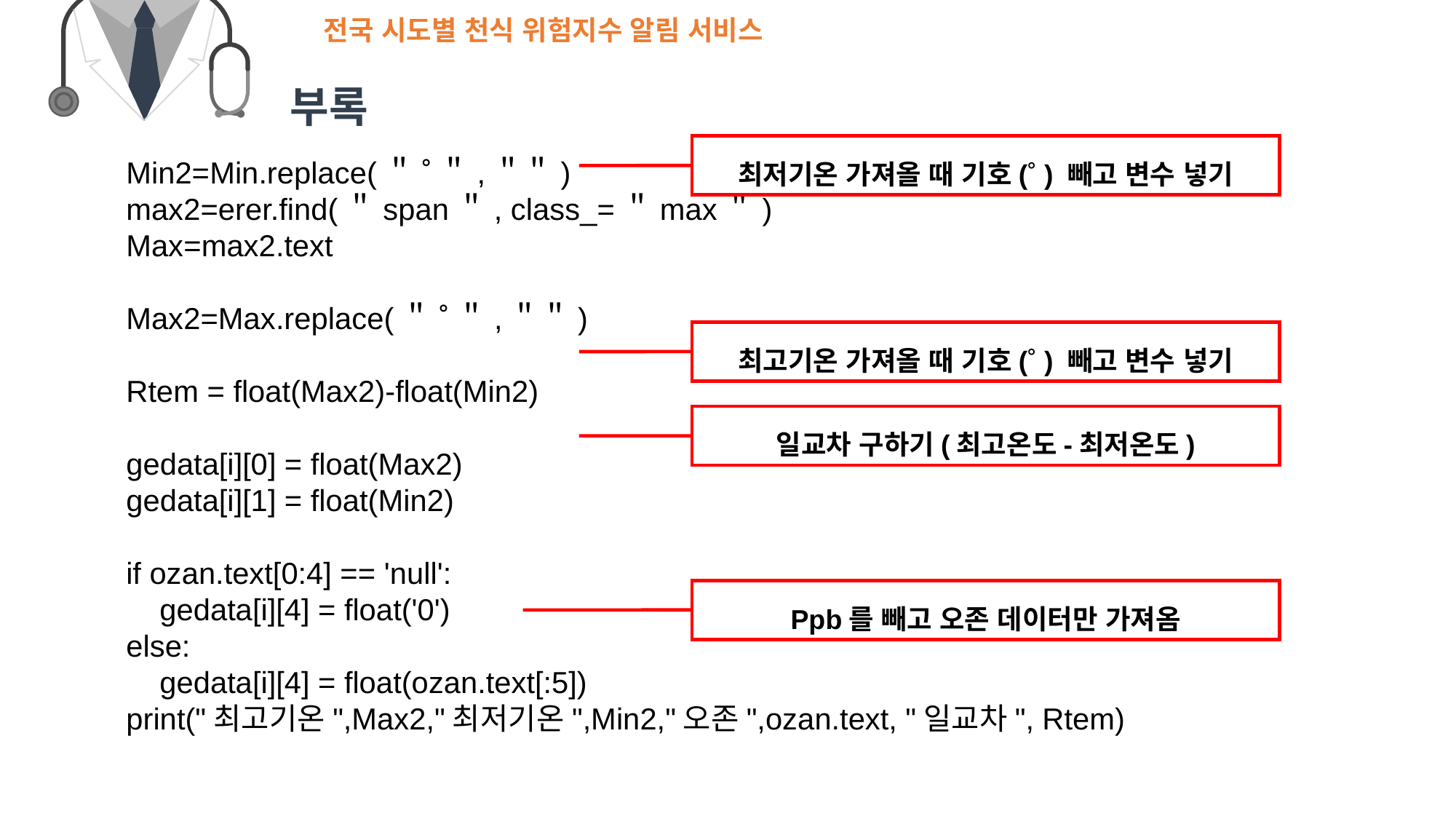

전국 시도별 천식 위험지수 알림 서비스
부록
최저기온 가져올 때 기호(˚ ) 빼고 변수 넣기
        Min2=Min.replace(＂˚＂,＂＂)
        max2=erer.find(＂span＂, class_=＂max＂)
        Max=max2.text

        Max2=Max.replace(＂˚＂,＂＂)

        Rtem = float(Max2)-float(Min2)

        gedata[i][0] = float(Max2)
        gedata[i][1] = float(Min2)

        if ozan.text[0:4] == 'null':
            gedata[i][4] = float('0')
        else:
            gedata[i][4] = float(ozan.text[:5])
        print("최고기온",Max2,"최저기온",Min2,"오존",ozan.text, "일교차", Rtem)
최고기온 가져올 때 기호(˚ ) 빼고 변수 넣기
일교차 구하기(최고온도-최저온도)
Ppb를 빼고 오존 데이터만 가져옴